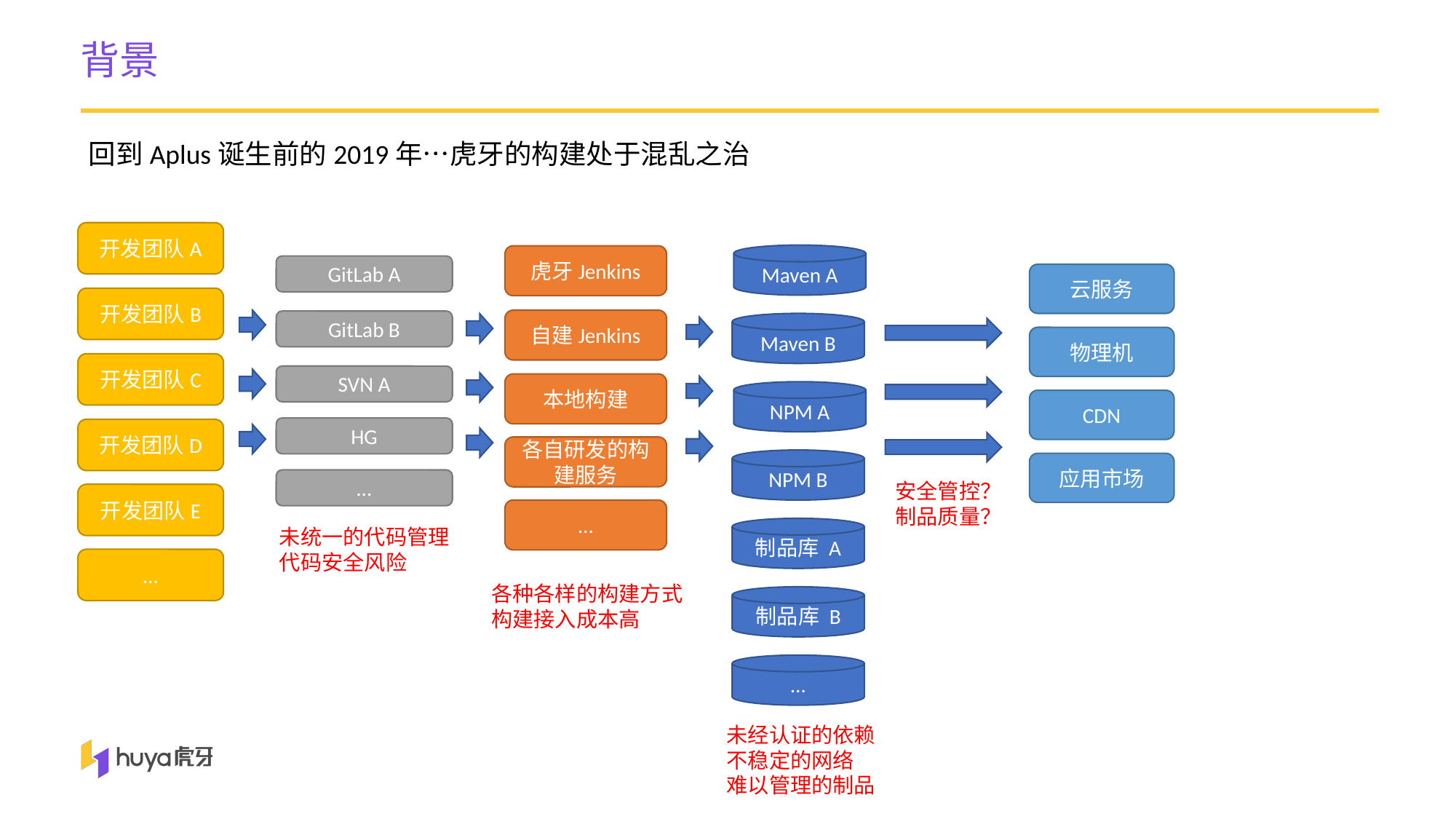

背景
回到Aplus诞生前的2019年…虎牙的构建处于混乱之治
开发团队A
Maven A
虎牙Jenkins
GitLab A
云服务
开发团队B

自建Jenkins
GitLab B
Maven B

物理机
开发团队C
SVN A

本地构建

NPM A
CDN
HG
开发团队D

各自研发的构建服务
NPM B
应用市场
…
安全管控？
制品质量？
开发团队E
…
制品库 A
未统一的代码管理
代码安全风险
…
各种各样的构建方式
构建接入成本高
制品库 B
…
未经认证的依赖
不稳定的网络
难以管理的制品